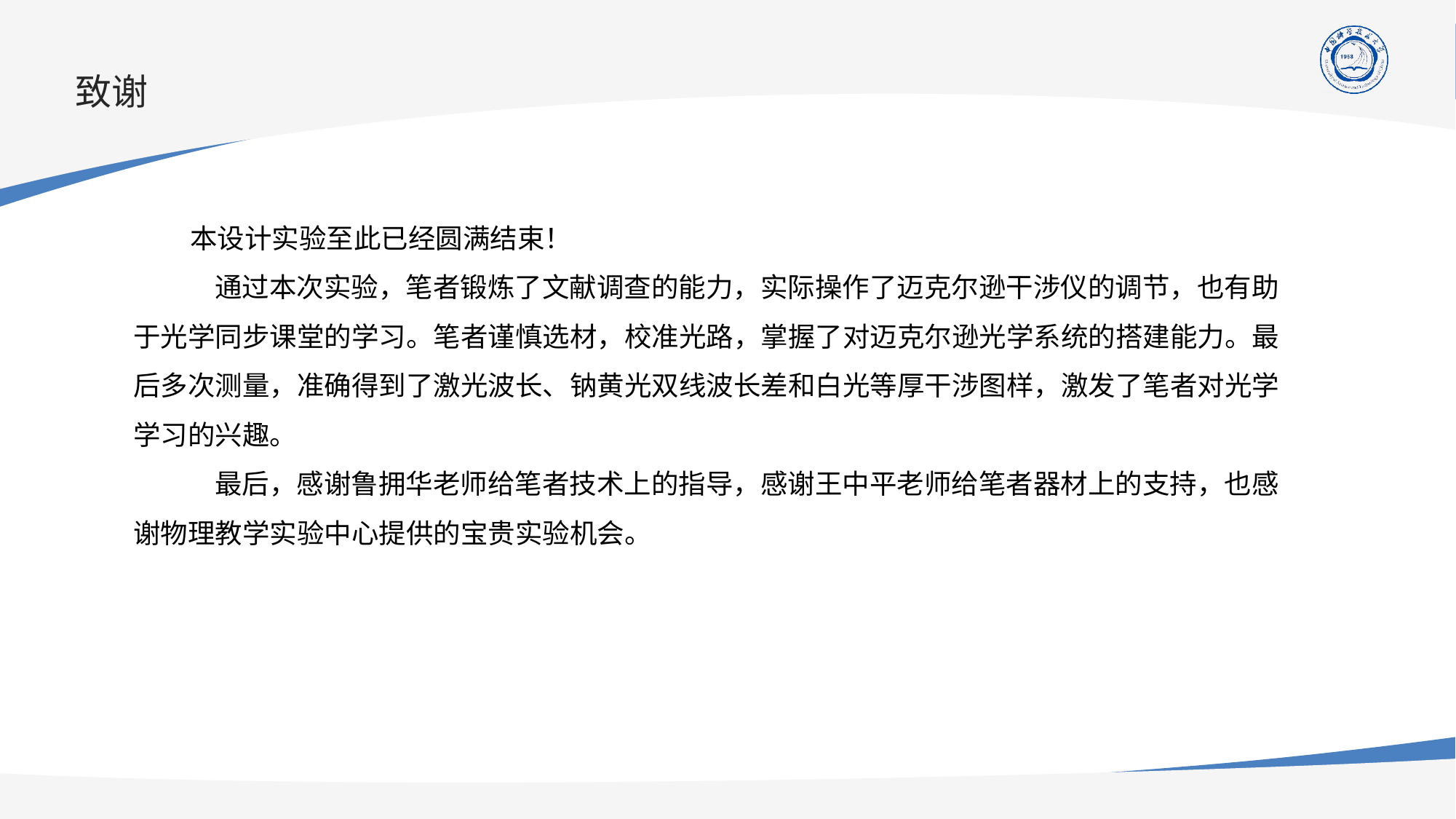

# 致谢
   本设计实验至此已经圆满结束！
       通过本次实验，笔者锻炼了文献调查的能力，实际操作了迈克尔逊干涉仪的调节，也有助于光学同步课堂的学习。笔者谨慎选材，校准光路，掌握了对迈克尔逊光学系统的搭建能力。最后多次测量，准确得到了激光波长、钠黄光双线波长差和白光等厚干涉图样，激发了笔者对光学学习的兴趣。
       最后，感谢鲁拥华老师给笔者技术上的指导，感谢王中平老师给笔者器材上的支持，也感谢物理教学实验中心提供的宝贵实验机会。